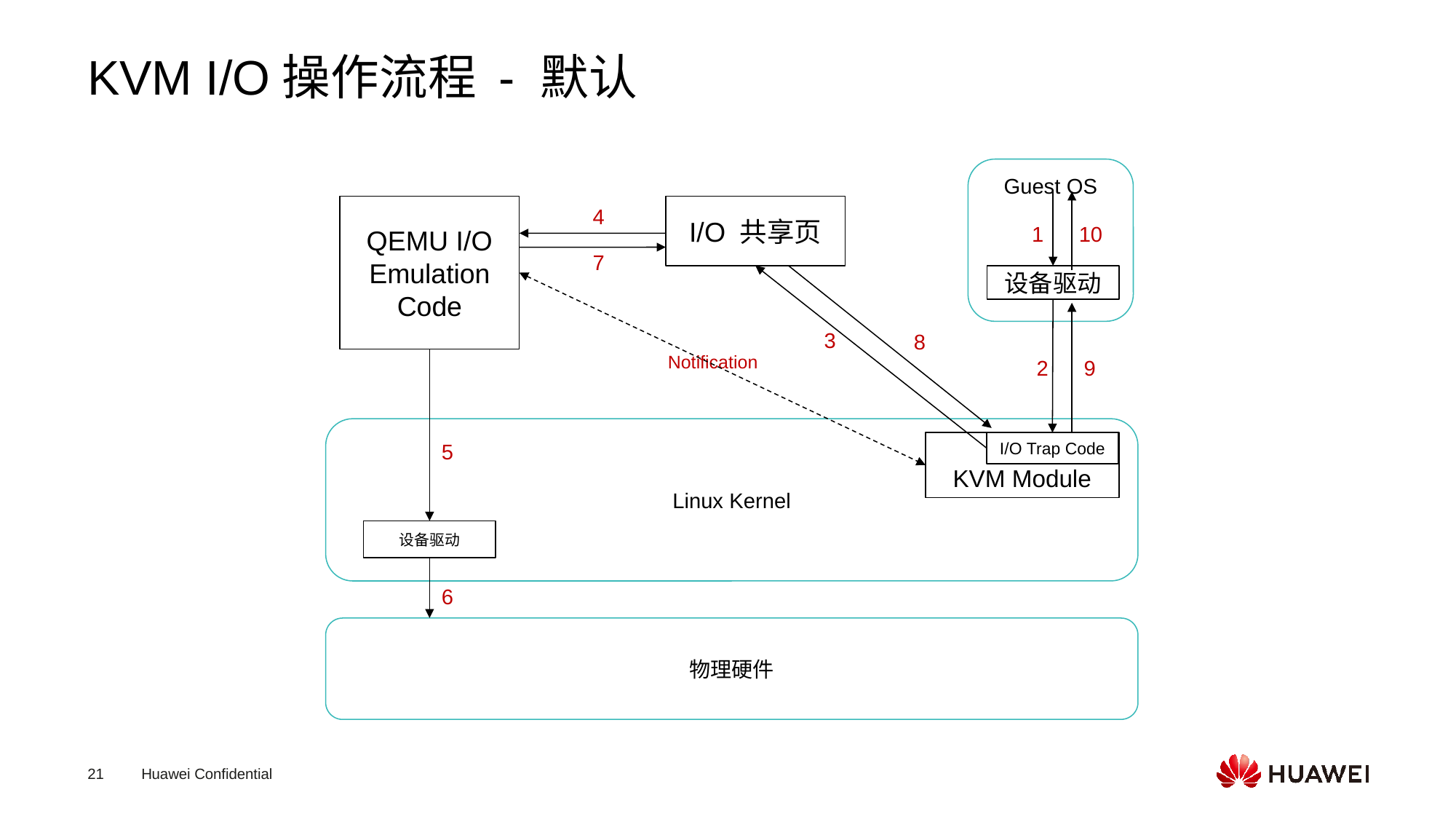

# KVM I/O操作流程 - 默认
Guest OS
QEMU I/O Emulation Code
I/O 共享页
4
1
10
7
设备驱动
3
8
Notification
2
9
Linux Kernel
5
KVM Module
I/O Trap Code
设备驱动
6
物理硬件